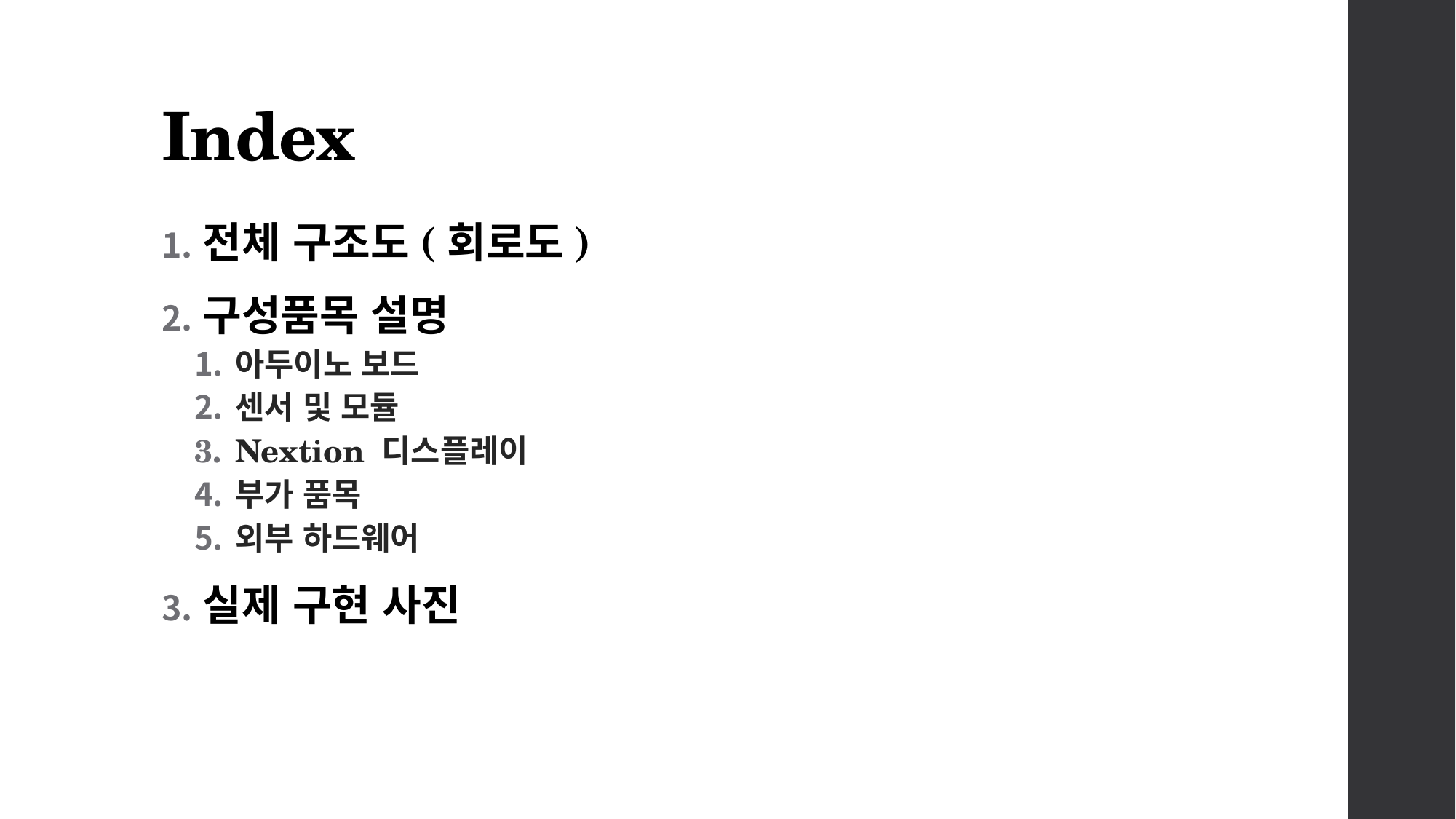

# Index
전체 구조도(회로도)
구성품목 설명
아두이노 보드
센서 및 모듈
Nextion 디스플레이
부가 품목
외부 하드웨어
실제 구현 사진